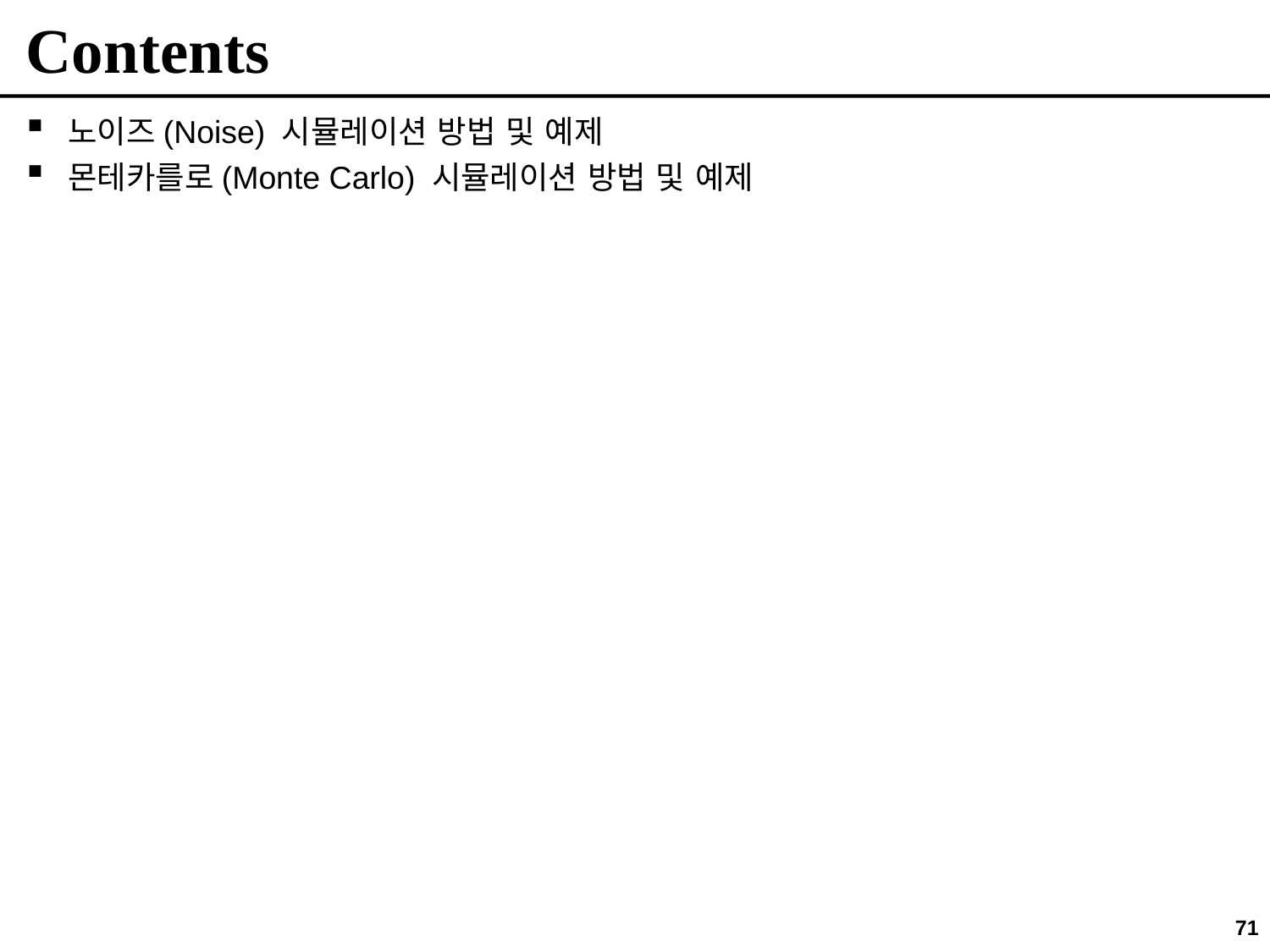

# Contents
노이즈(Noise) 시뮬레이션 방법 및 예제
몬테카를로(Monte Carlo) 시뮬레이션 방법 및 예제